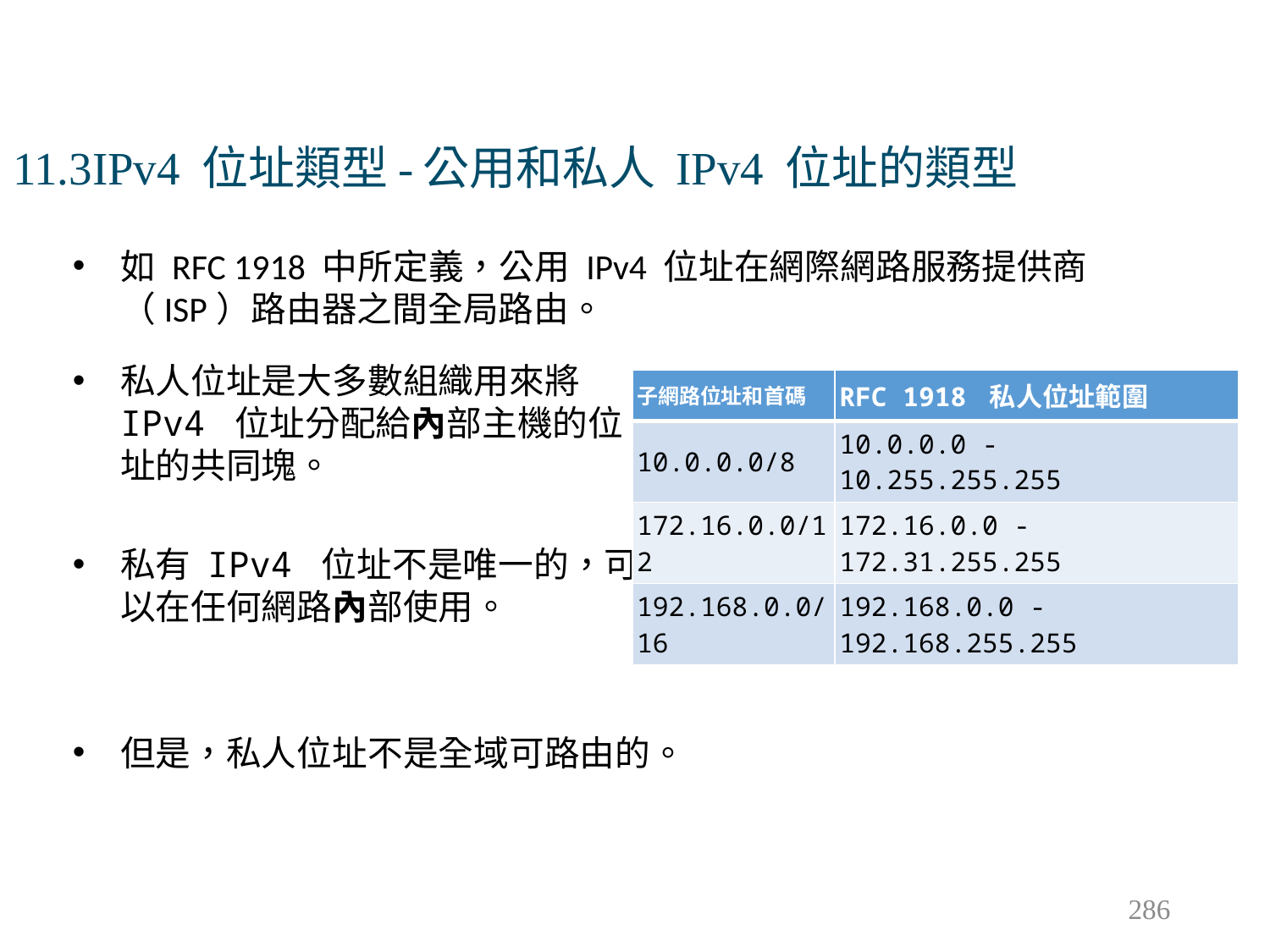

# 11.3IPv4 位址類型-公用和私人 IPv4 位址的類型
如 RFC 1918 中所定義，公用 IPv4 位址在網際網路服務提供商（ISP）路由器之間全局路由。

但是，私人位址不是全域可路由的。

私人位址是大多數組織用來將 IPv4 位址分配給內部主機的位址的共同塊。

私有 IPv4 位址不是唯一的，可以在任何網路內部使用。

| 子網路位址和首碼 | RFC 1918 私人位址範圍 |
| --- | --- |
| 10.0.0.0/8 | 10.0.0.0 - 10.255.255.255 |
| 172.16.0.0/12 | 172.16.0.0 - 172.31.255.255 |
| 192.168.0.0/16 | 192.168.0.0 - 192.168.255.255 |
286